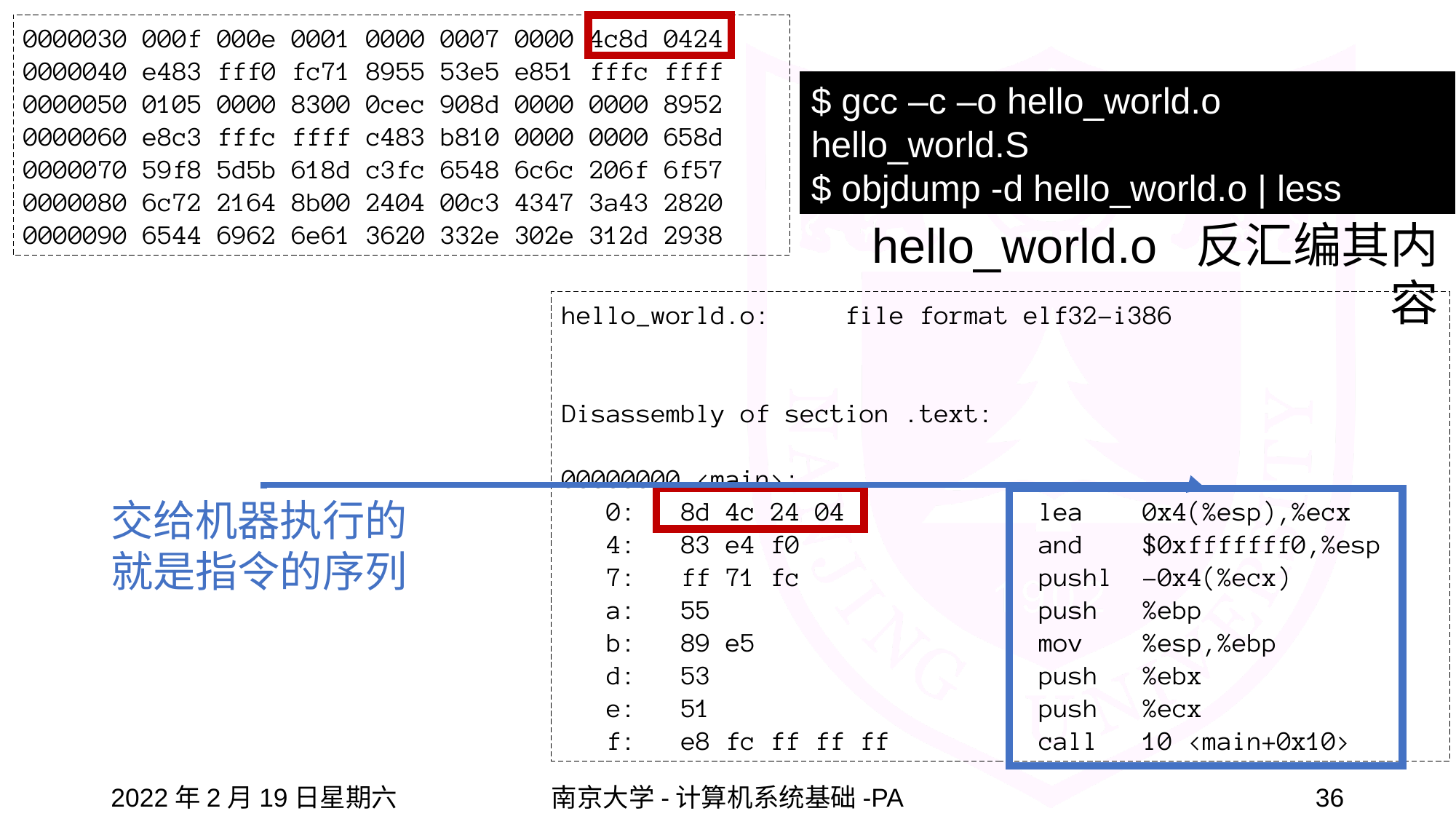

0000030 000f 000e 0001 0000 0007 0000 4c8d 0424
0000040 e483 fff0 fc71 8955 53e5 e851 fffc ffff
0000050 0105 0000 8300 0cec 908d 0000 0000 8952
0000060 e8c3 fffc ffff c483 b810 0000 0000 658d
0000070 59f8 5d5b 618d c3fc 6548 6c6c 206f 6f57
0000080 6c72 2164 8b00 2404 00c3 4347 3a43 2820
0000090 6544 6962 6e61 3620 332e 302e 312d 2938

$ gcc –c –o hello_world.o hello_world.S
$ objdump -d hello_world.o | less
hello_world.o  反汇编其内容
hello_world.o:     file format elf32-i386

Disassembly of section .text:

00000000 <main>:
   0:   8d 4c 24 04             lea    0x4(%esp),%ecx
   4:   83 e4 f0                and    $0xfffffff0,%esp
   7:   ff 71 fc                pushl  -0x4(%ecx)
   a:   55                      push   %ebp
   b:   89 e5                   mov    %esp,%ebp
   d:   53                      push   %ebx
   e:   51                      push   %ecx
   f:   e8 fc ff ff ff          call   10 <main+0x10>
交给机器执行的就是指令的序列

2022年2月19日星期六
南京大学-计算机系统基础-PA
36